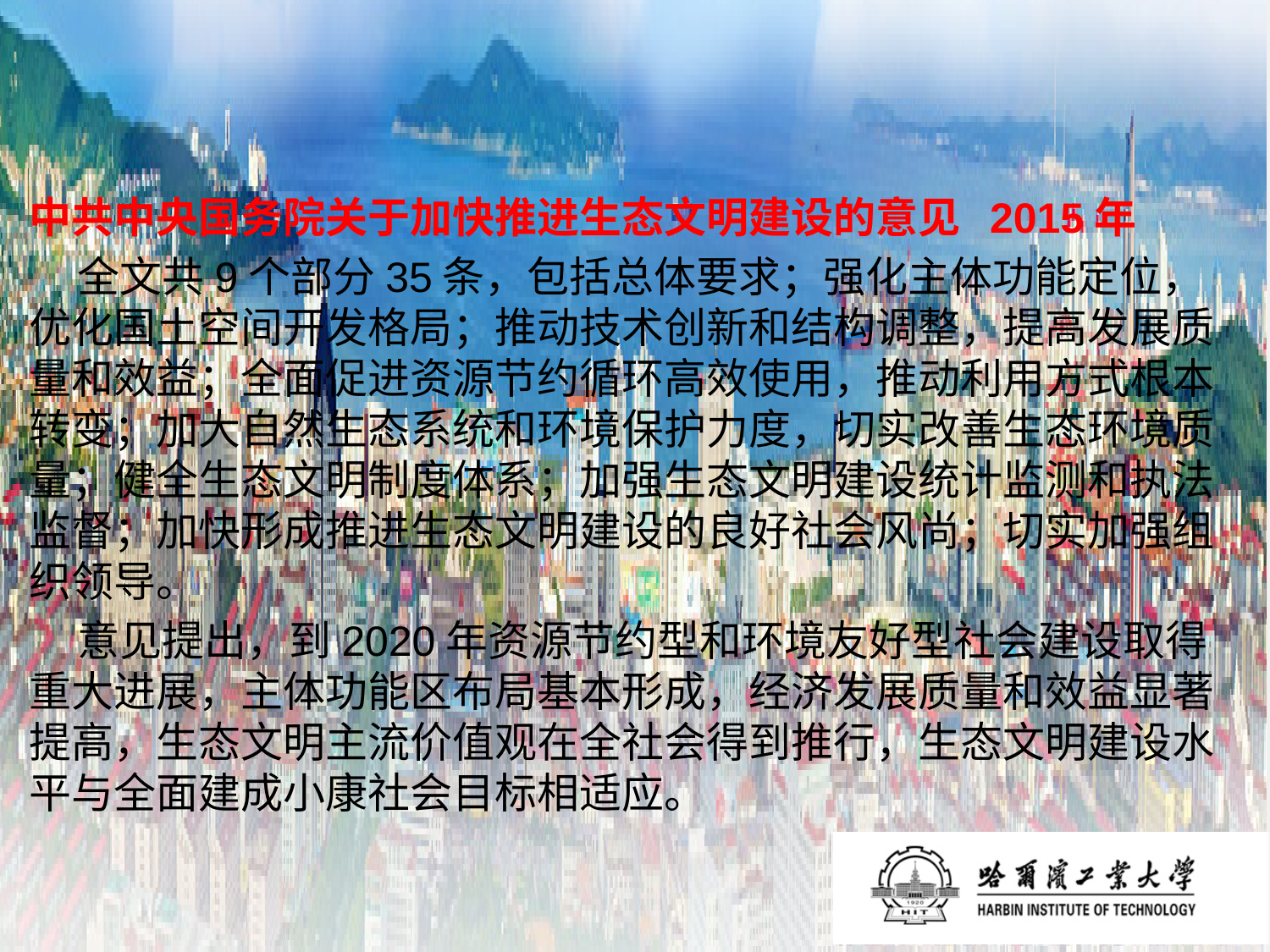

中共中央国务院关于加快推进生态文明建设的意见  2015年
    全文共9个部分35条，包括总体要求；强化主体功能定位，优化国土空间开发格局；推动技术创新和结构调整，提高发展质量和效益；全面促进资源节约循环高效使用，推动利用方式根本转变；加大自然生态系统和环境保护力度，切实改善生态环境质量；健全生态文明制度体系；加强生态文明建设统计监测和执法监督；加快形成推进生态文明建设的良好社会风尚；切实加强组织领导。
    意见提出，到2020年资源节约型和环境友好型社会建设取得重大进展，主体功能区布局基本形成，经济发展质量和效益显著提高，生态文明主流价值观在全社会得到推行，生态文明建设水平与全面建成小康社会目标相适应。